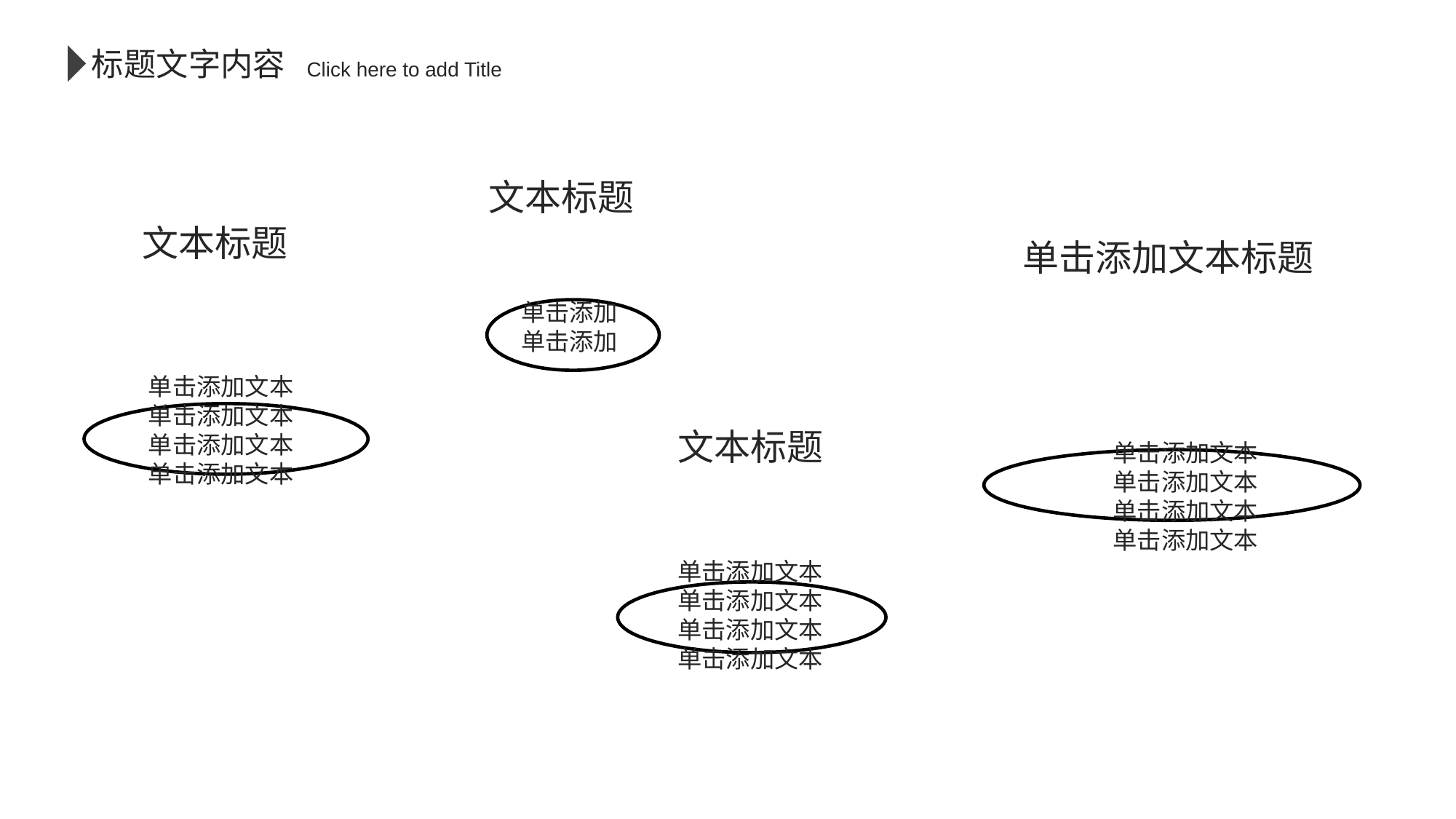

标题文字内容
  Click here to add Title

文本标题
文本标题
单击添加文本标题
文本标题
单击添加
单击添加

单击添加文本
单击添加文本
单击添加文本
单击添加文本

单击添加文本
单击添加文本
单击添加文本
单击添加文本

单击添加文本
单击添加文本
单击添加文本
单击添加文本